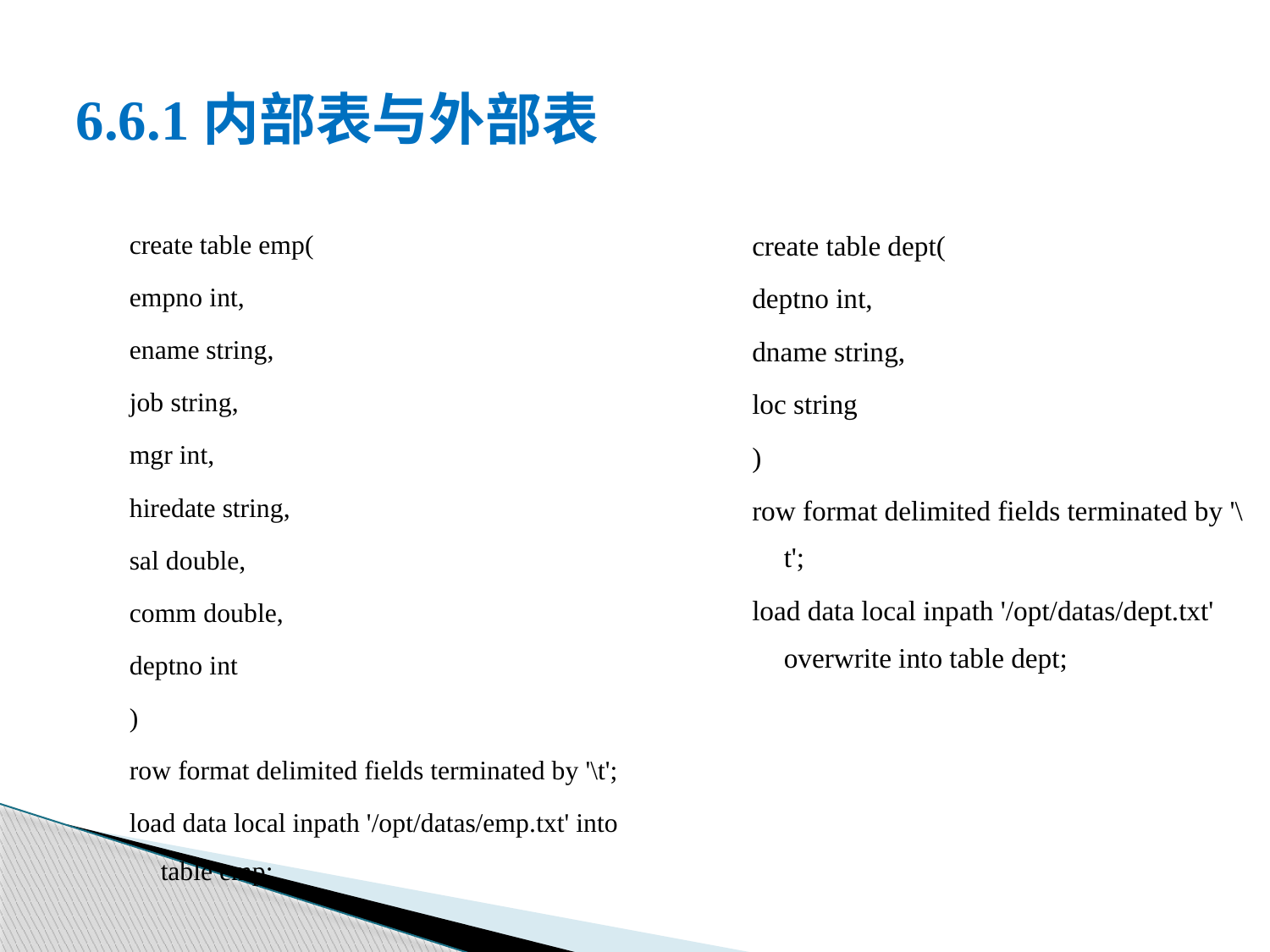

# 6.6.1内部表与外部表
create table emp(
empno int,
ename string,
job string,
mgr int,
hiredate string,
sal double,
comm double,
deptno int
)
row format delimited fields terminated by '\t';
load data local inpath '/opt/datas/emp.txt' into table emp;
create table dept(
deptno int,
dname string,
loc string
)
row format delimited fields terminated by '\t';
load data local inpath '/opt/datas/dept.txt' overwrite into table dept;